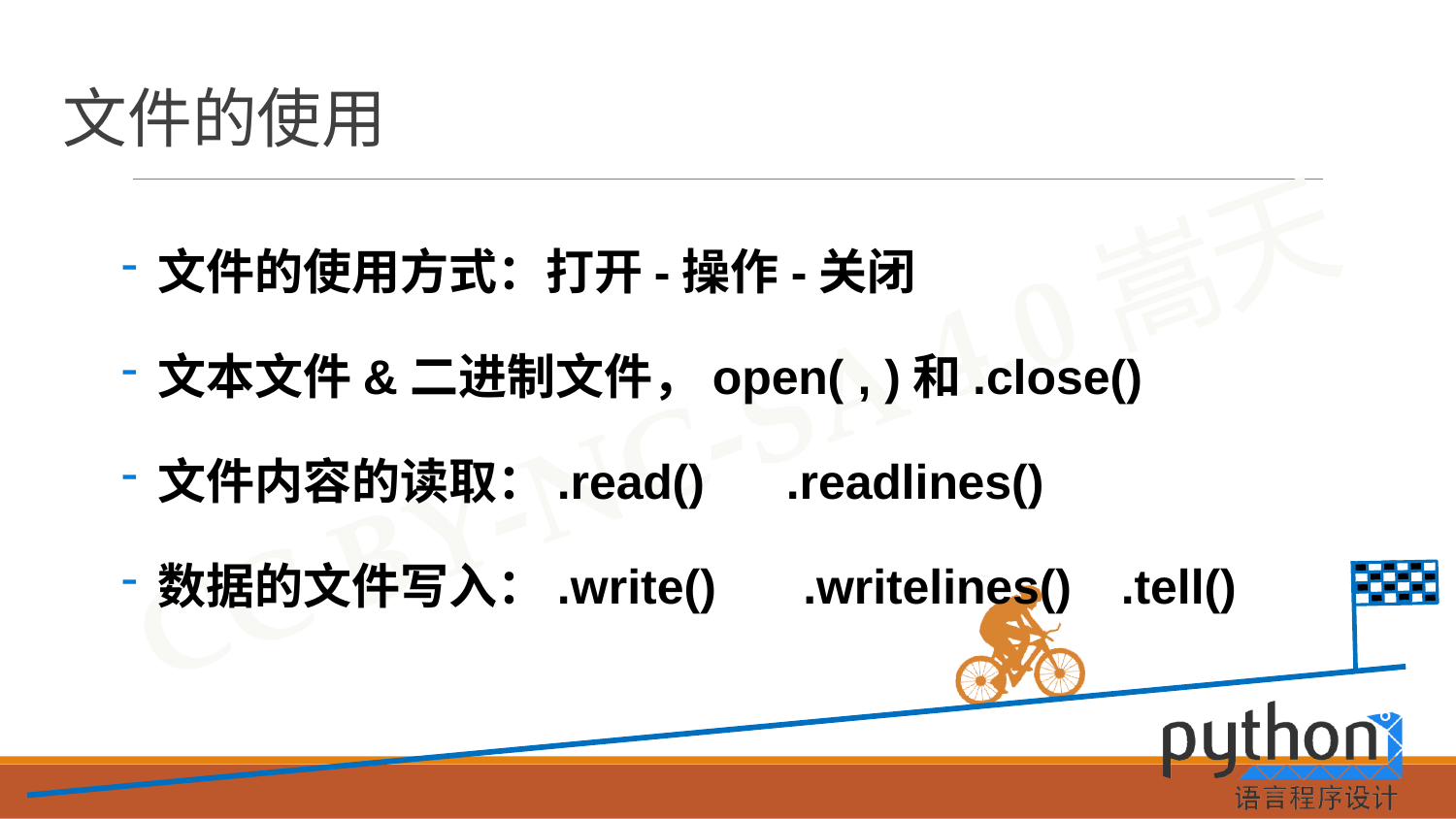

# 文件的使用

文件的使用方式：打开-操作-关闭
文本文件&二进制文件，open( , )和.close()
文件内容的读取：.read()	 .readlines()
数据的文件写入：.write()	.writelines()	.tell()